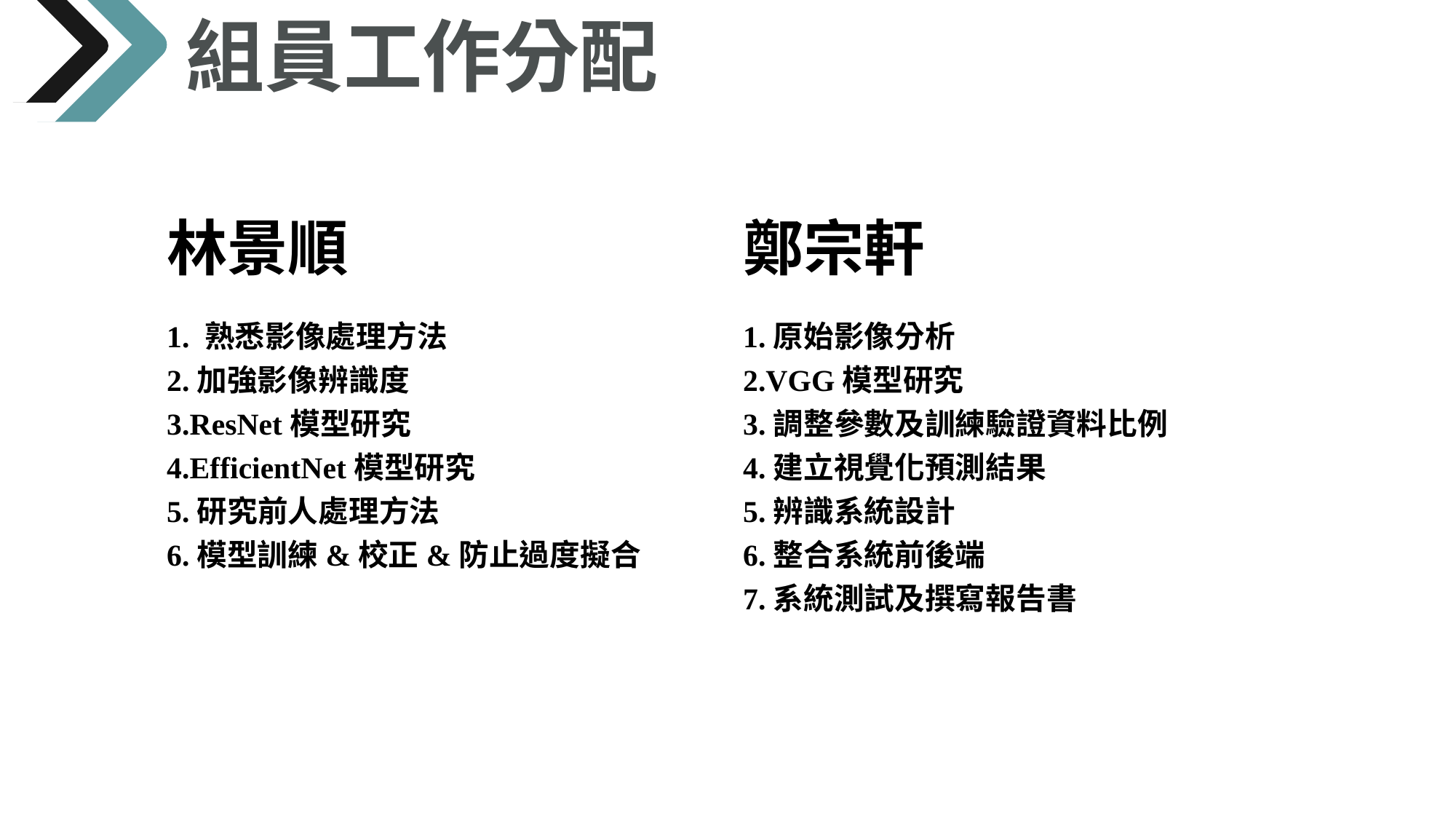

組員工作分配

林景順
1. 熟悉影像處理方法
2.加強影像辨識度
3.ResNet模型研究
4.EfficientNet模型研究
5.研究前人處理方法
6.模型訓練&校正&防止過度擬合
鄭宗軒
1.原始影像分析
2.VGG模型研究
3.調整參數及訓練驗證資料比例
4.建立視覺化預測結果
5.辨識系統設計
6.整合系統前後端
7.系統測試及撰寫報告書